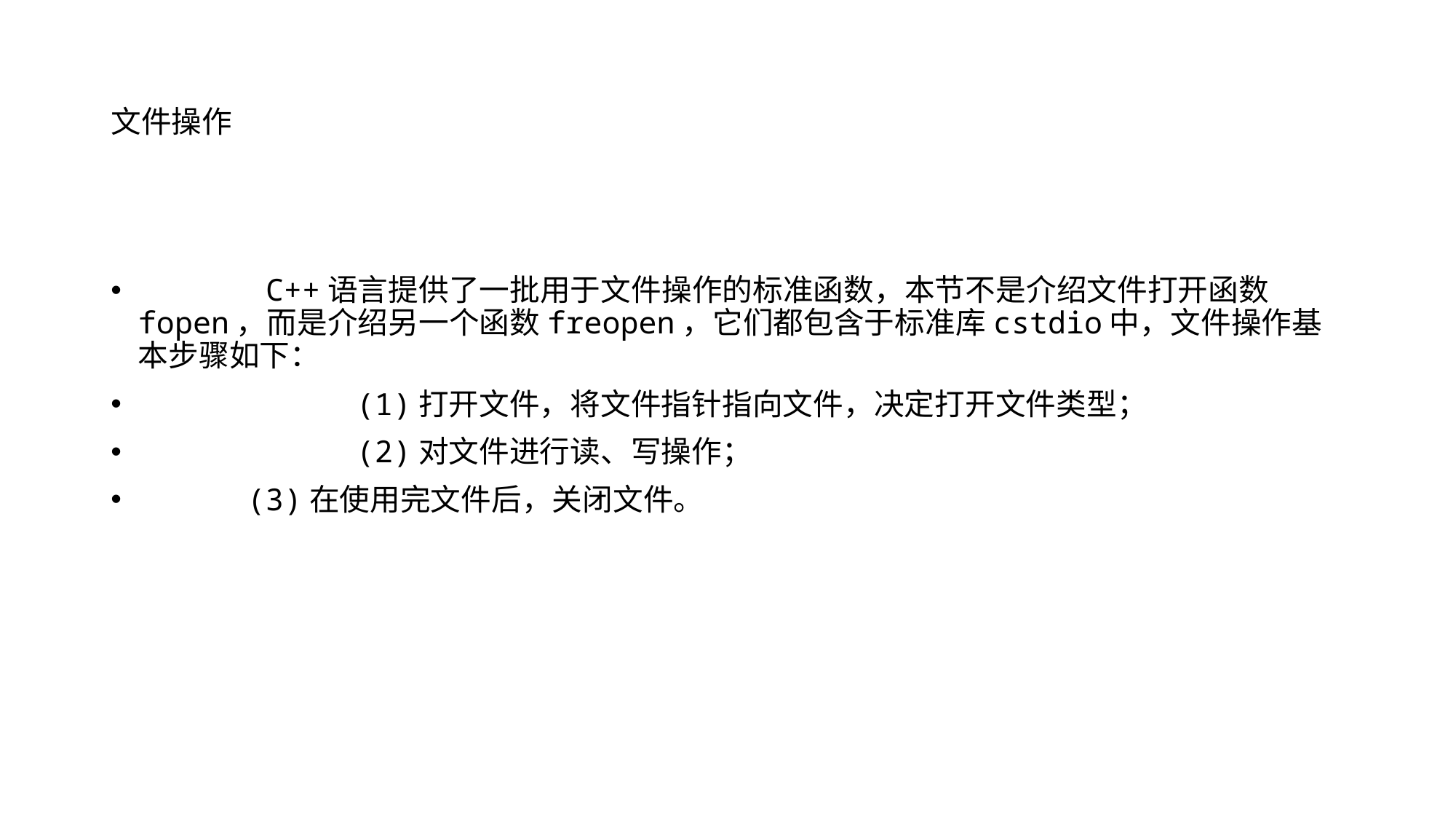

# 文件操作

       C++语言提供了一批用于文件操作的标准函数，本节不是介绍文件打开函数fopen，而是介绍另一个函数freopen，它们都包含于标准库cstdio中，文件操作基本步骤如下：
      	(1)打开文件，将文件指针指向文件，决定打开文件类型；
	     	(2)对文件进行读、写操作；
     	(3)在使用完文件后，关闭文件。